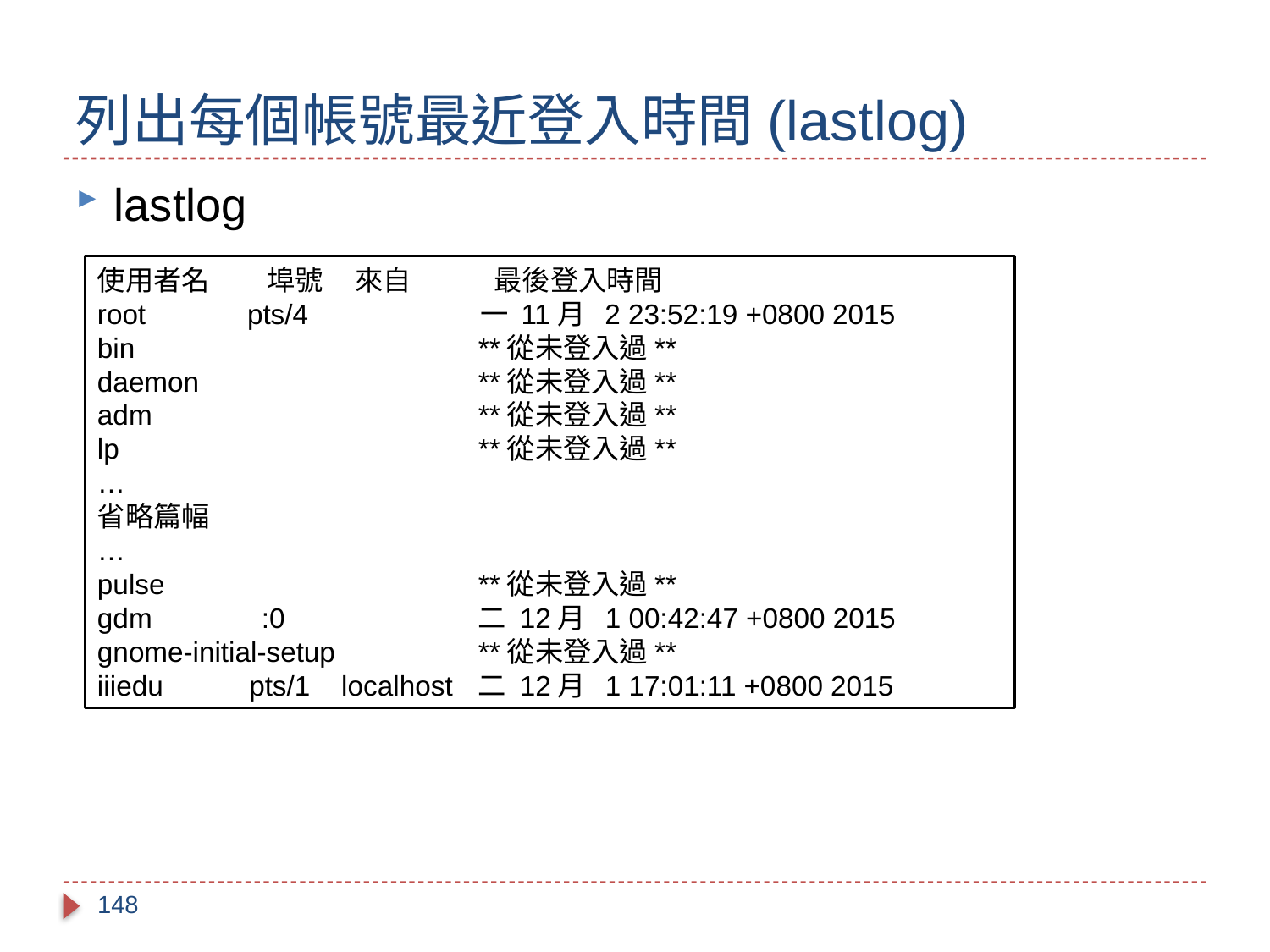

# 列出每個帳號最近登入時間(lastlog)
lastlog
使用者名         埠號     來自             最後登入時間
root             pts/4                     一 11月  2 23:52:19 +0800 2015
bin                                       	**從未登入過**
daemon                               	**從未登入過**
adm                                      	**從未登入過**
lp                                         	**從未登入過**
…
省略篇幅
…
pulse                                      	**從未登入過**
gdm              :0                      	二 12月  1 00:42:47 +0800 2015
gnome-initial-setup                	**從未登入過**
iiiedu           pts/1    localhost 	二 12月  1 17:01:11 +0800 2015
148